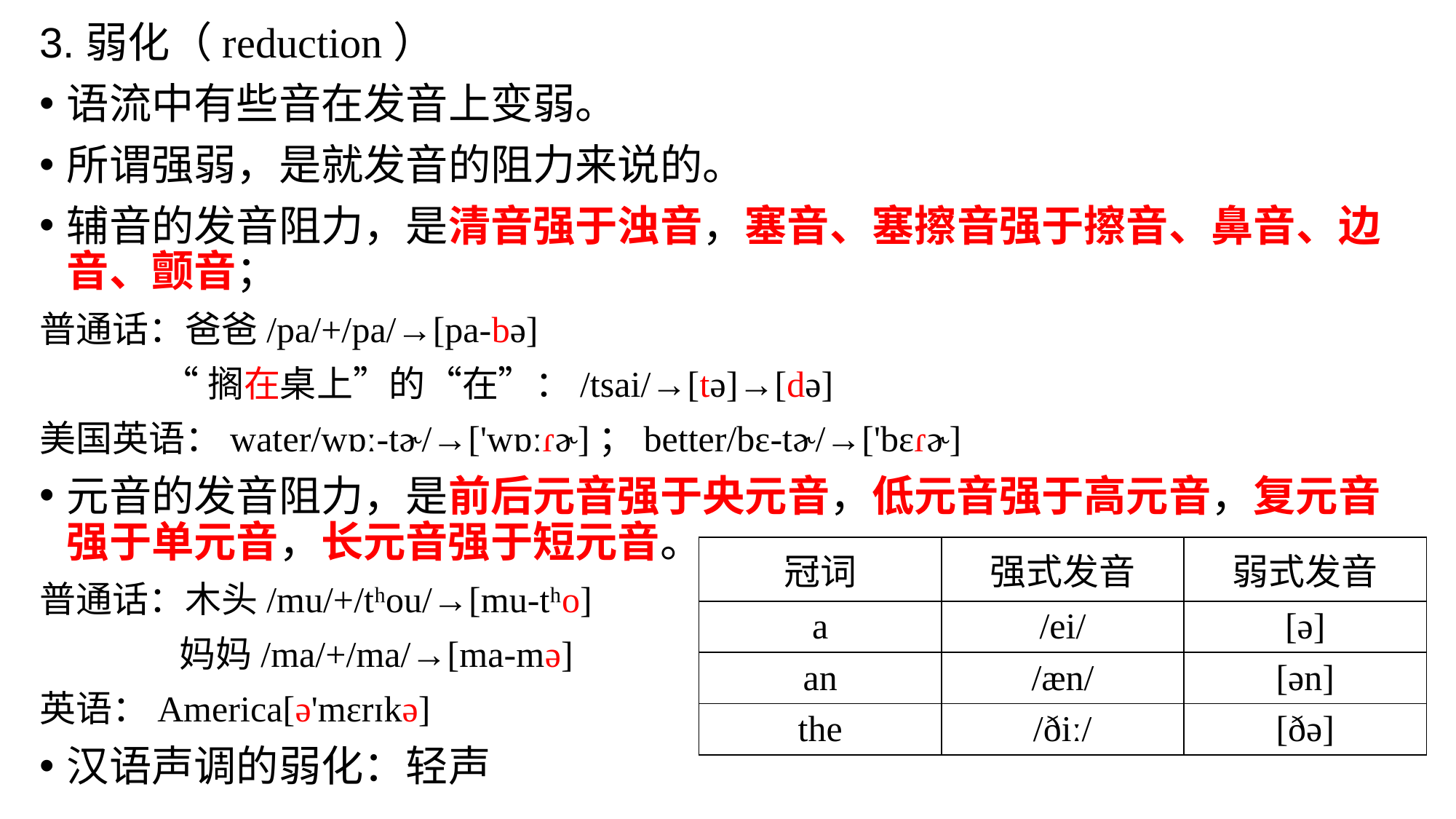

3.弱化（reduction）
语流中有些音在发音上变弱。
所谓强弱，是就发音的阻力来说的。
辅音的发音阻力，是清音强于浊音，塞音、塞擦音强于擦音、鼻音、边音、颤音；
普通话：爸爸/pa/+/pa/→[pa-bə]
               “搁在桌上”的“在”：/tsai/→[tə]→[də]
美国英语：water/wɒː-tɚ/→['wɒːɾɚ]；better/bɛ-tɚ/→['bɛɾɚ]
元音的发音阻力，是前后元音强于央元音，低元音强于高元音，复元音强于单元音，长元音强于短元音。
普通话：木头/mu/+/tʰou/→[mu-tʰo]
                妈妈/ma/+/ma/→[ma-mə]
英语：America[ə'mɛrɪkə]
汉语声调的弱化：轻声

| 冠词 | 强式发音 | 弱式发音 |
| --- | --- | --- |
| a | /ei/ | [ə] |
| an | /æn/ | [ən] |
| the | /ðiː/ | [ðə] |